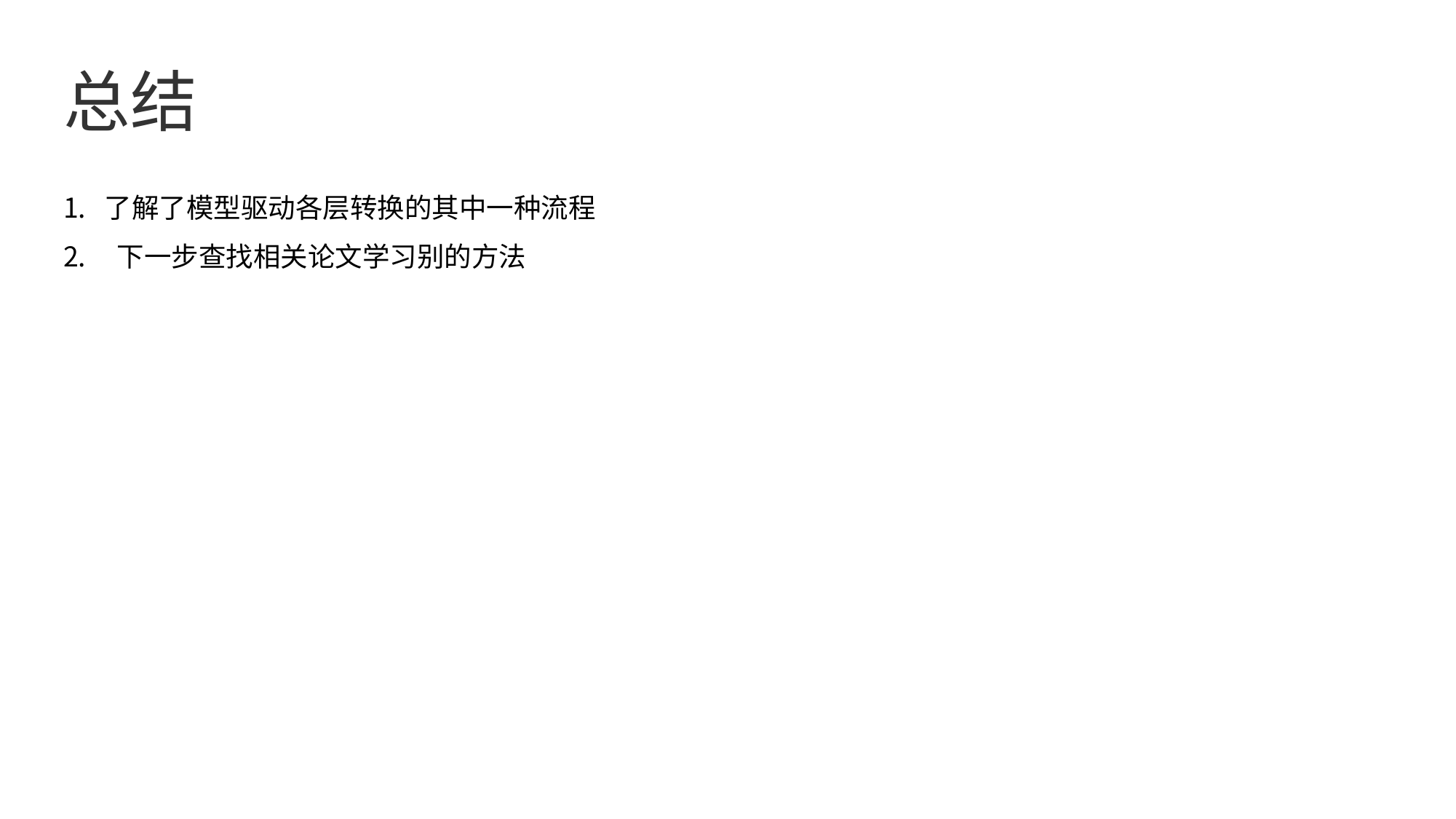

# 总结
了解了模型驱动各层转换的其中一种流程
 下一步查找相关论文学习别的方法